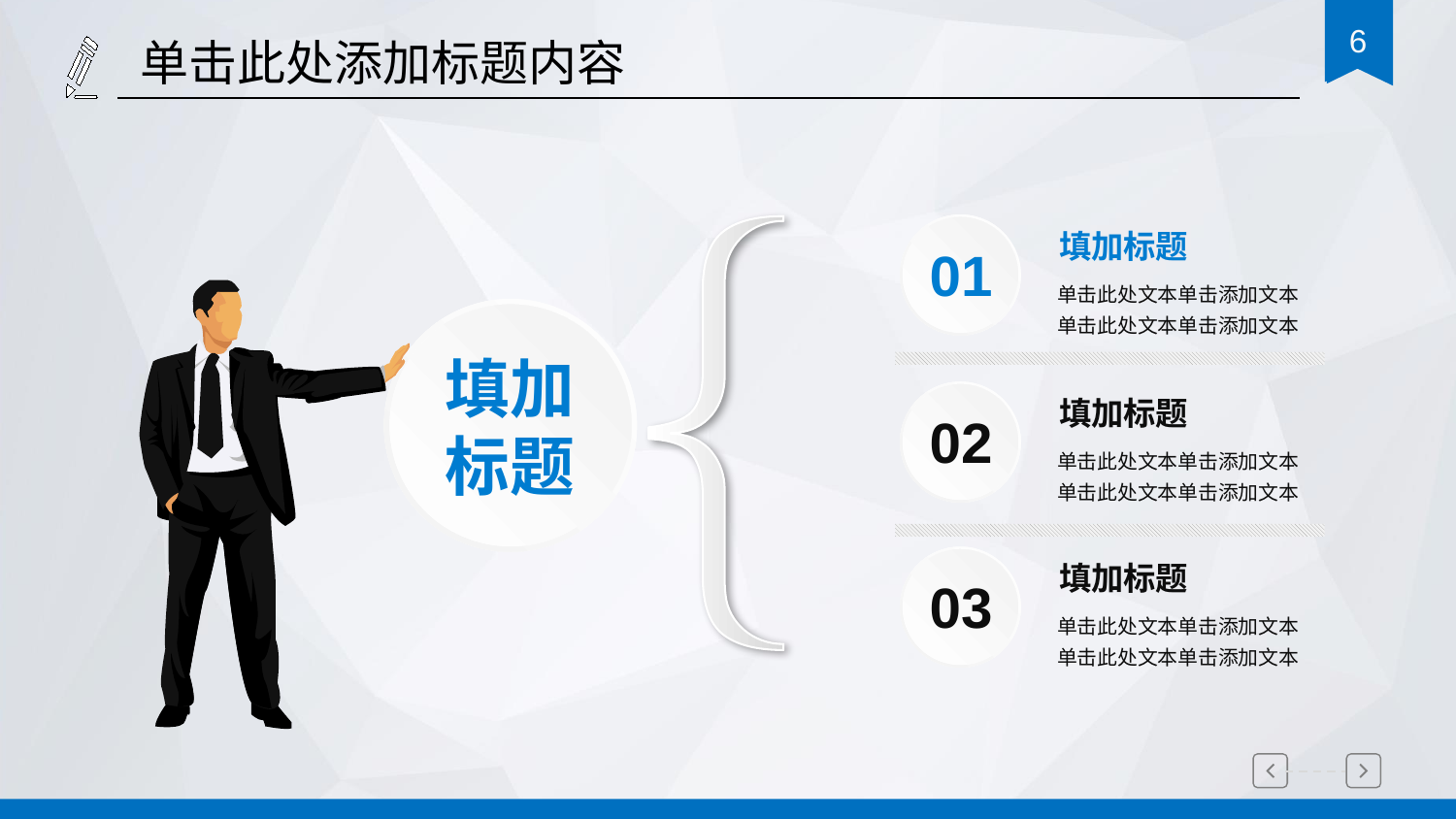

单击此处添加标题内容

填加标题
01
单击此处文本单击添加文本单击此处文本单击添加文本

填加
标题

填加标题
02
单击此处文本单击添加文本单击此处文本单击添加文本

填加标题
03
单击此处文本单击添加文本单击此处文本单击添加文本